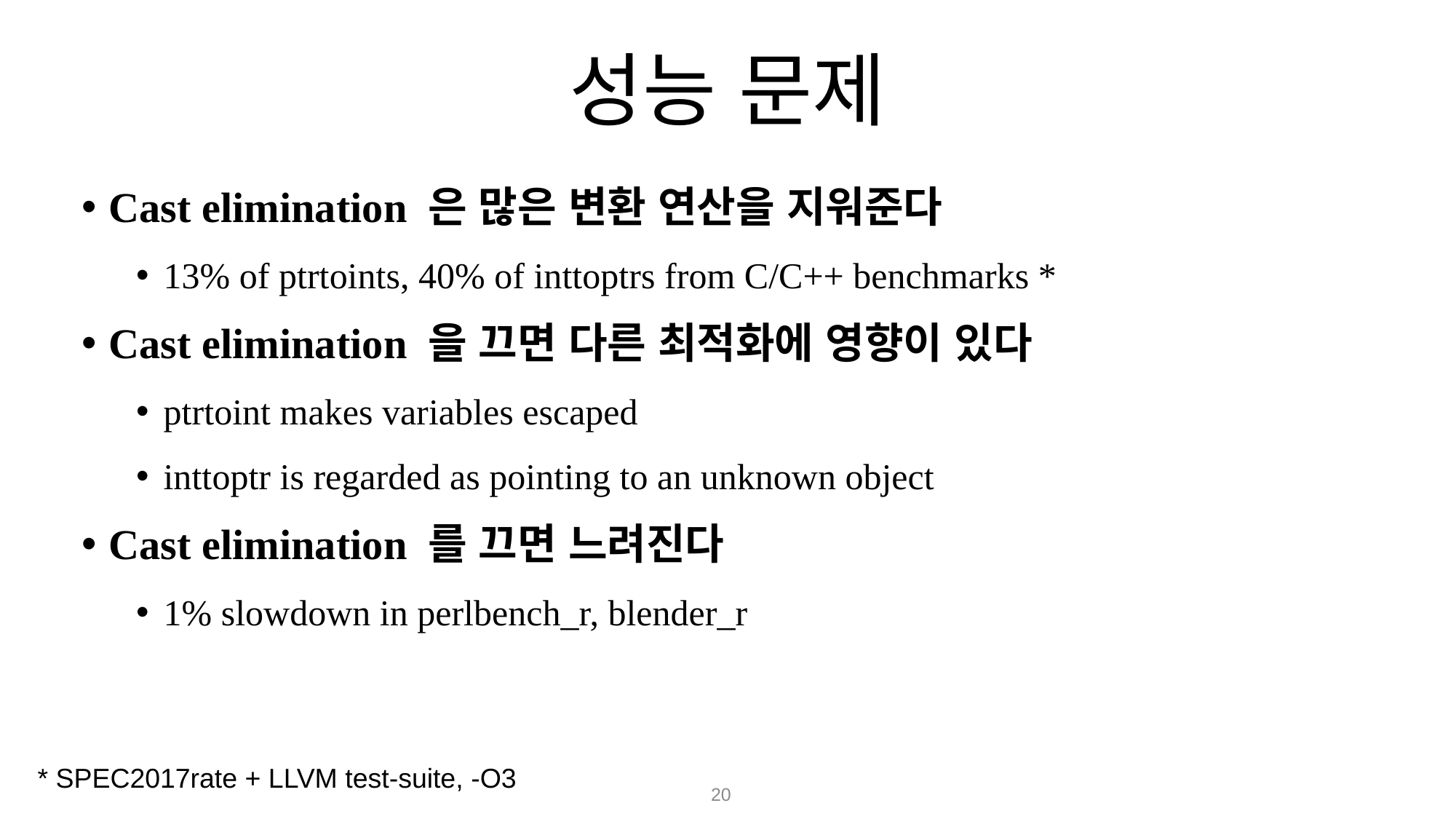

# 성능 문제
Cast elimination 은 많은 변환 연산을 지워준다
13% of ptrtoints, 40% of inttoptrs from C/C++ benchmarks *
Cast elimination 을 끄면 다른 최적화에 영향이 있다
ptrtoint makes variables escaped
inttoptr is regarded as pointing to an unknown object
Cast elimination 를 끄면 느려진다
1% slowdown in perlbench_r, blender_r
* SPEC2017rate + LLVM test-suite, -O3
20